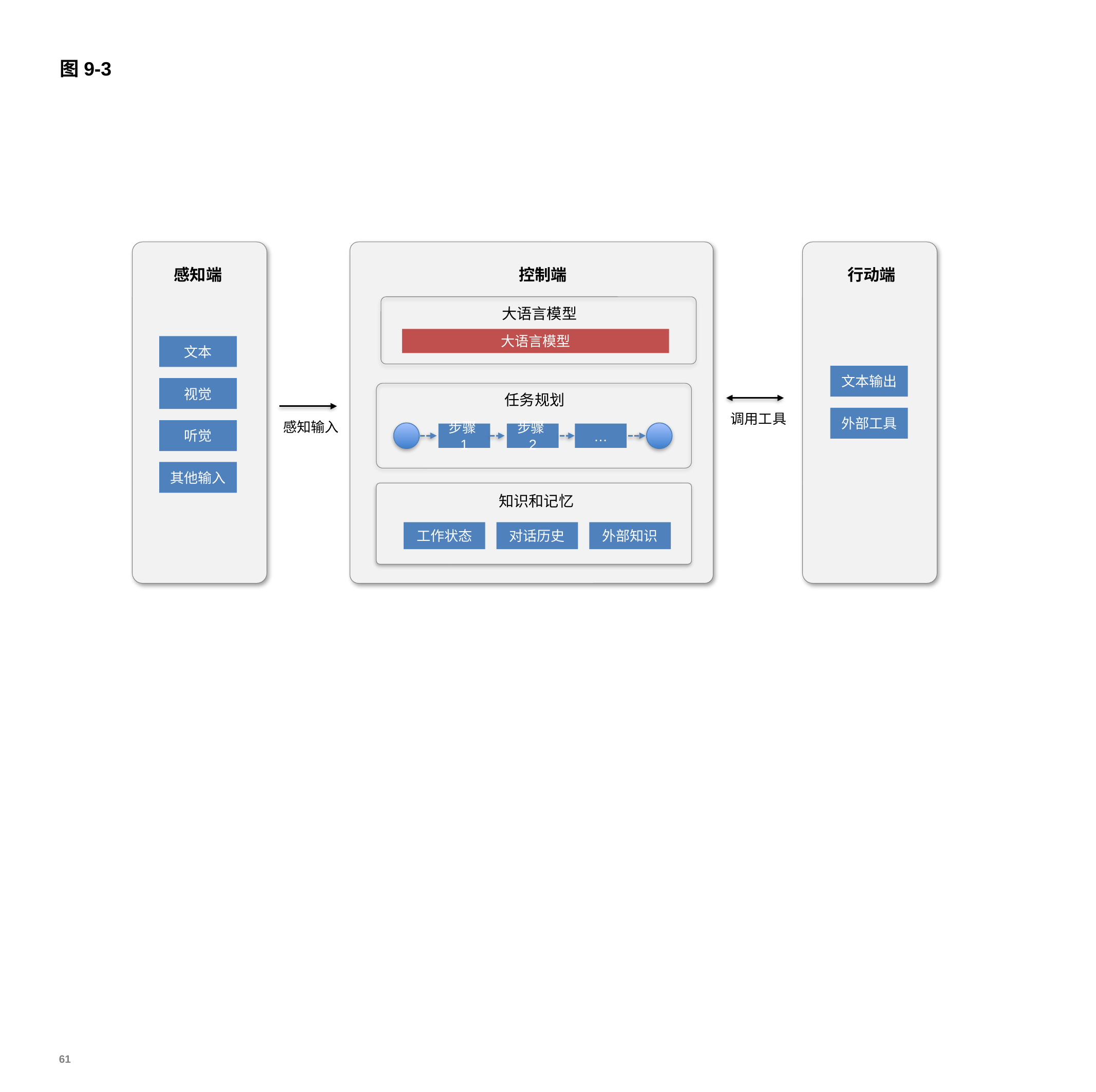

图9-3

感知端
控制端
行动端

大语言模型
大语言模型
文本
文本输出
视觉

任务规划
调用工具
外部工具
感知输入
听觉

步骤1
步骤2
…
其他输入

知识和记忆
工作状态
对话历史
外部知识